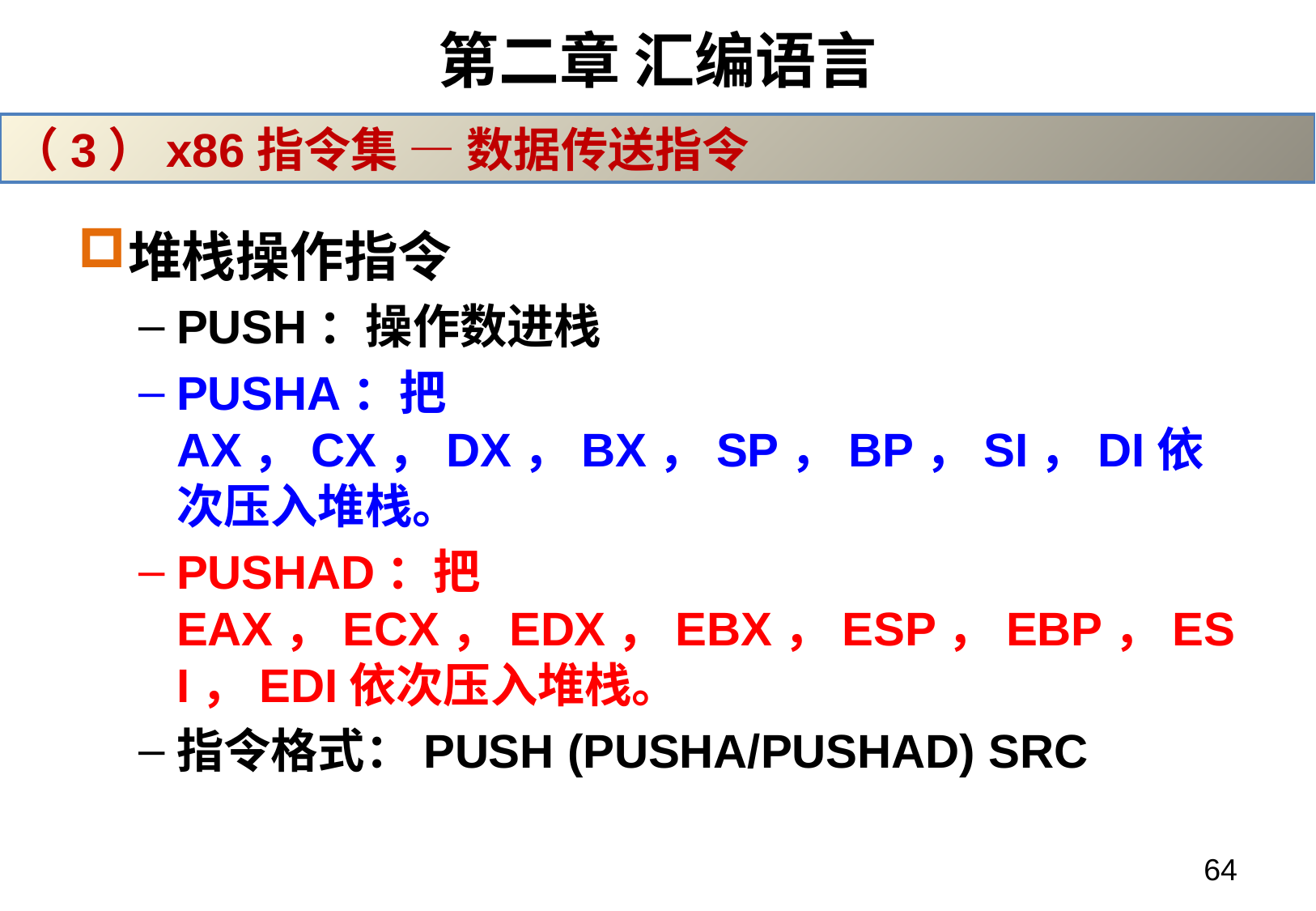

# 第二章 汇编语言
（3）x86指令集 — 数据传送指令
堆栈操作指令
PUSH：操作数进栈
PUSHA：把AX，CX，DX，BX，SP，BP，SI，DI依次压入堆栈。
PUSHAD：把EAX，ECX，EDX，EBX，ESP，EBP，ESI，EDI依次压入堆栈。
指令格式：PUSH (PUSHA/PUSHAD) SRC
64